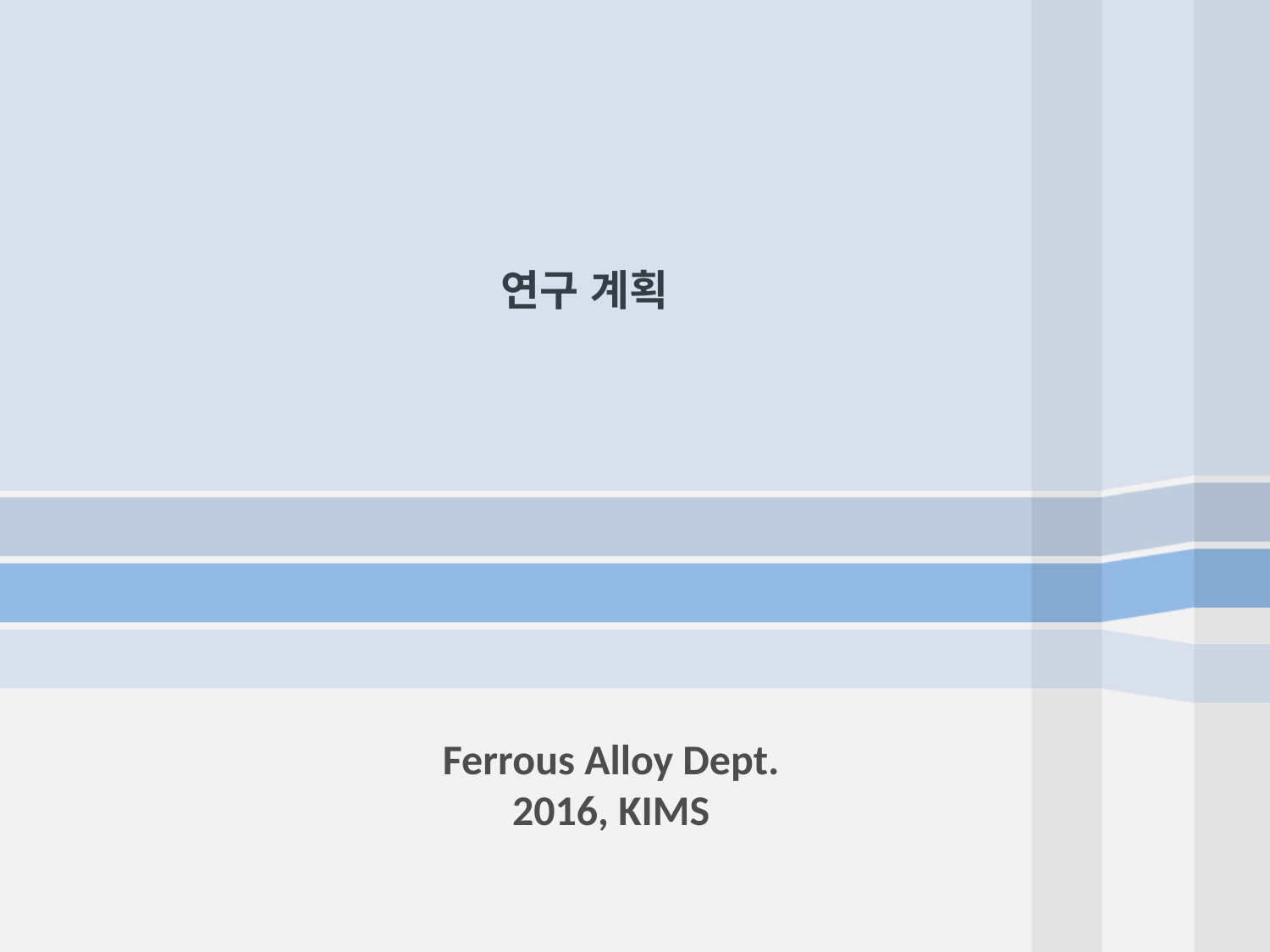

# 연구 계획
Ferrous Alloy Dept.
2016, KIMS